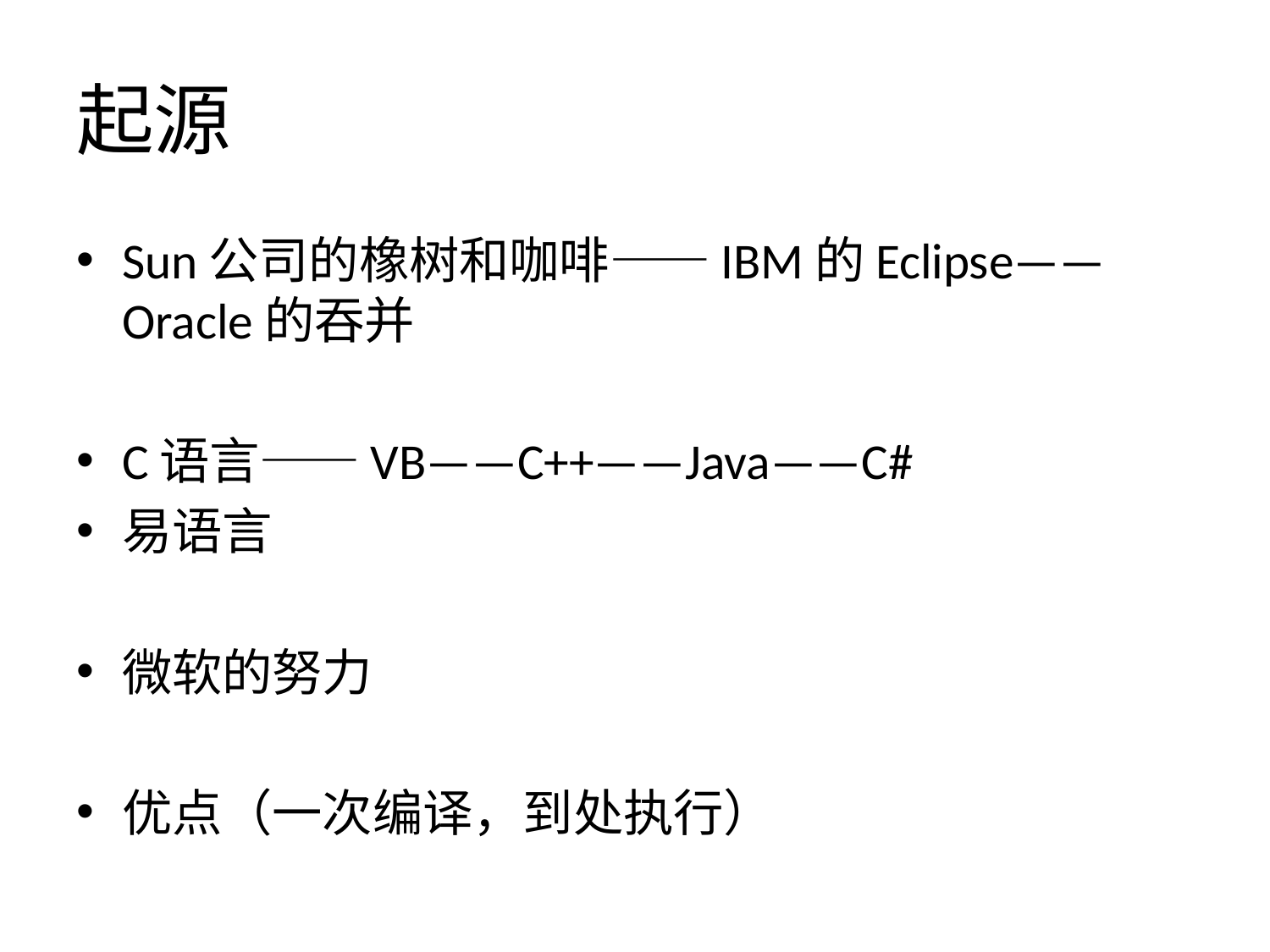

# 起源
Sun公司的橡树和咖啡——IBM的Eclipse——Oracle的吞并

C语言——VB——C++——Java——C#
易语言

微软的努力

优点（一次编译，到处执行）